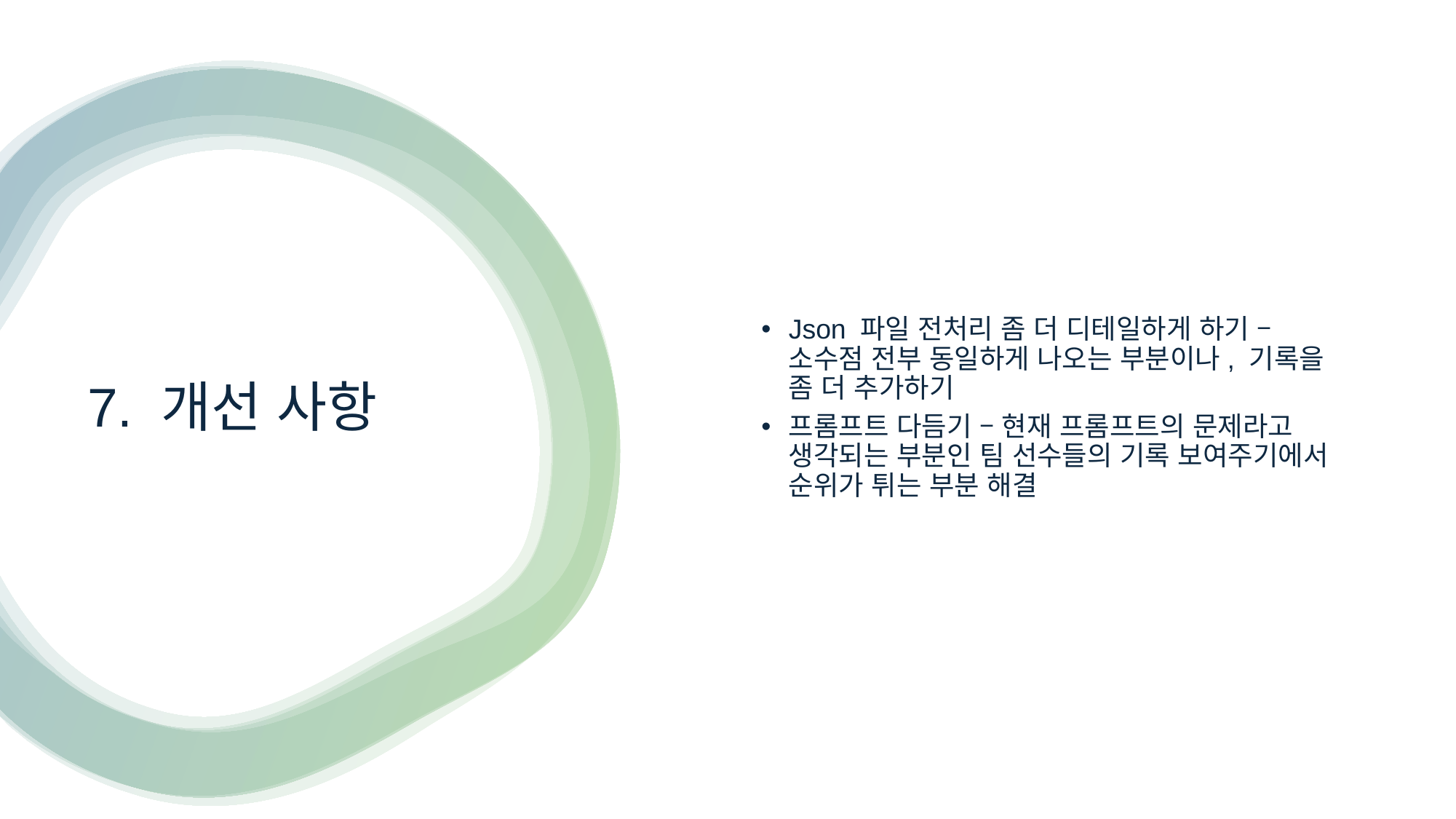

Json 파일 전처리 좀 더 디테일하게 하기 – 소수점 전부 동일하게 나오는 부분이나, 기록을 좀 더 추가하기
프롬프트 다듬기 – 현재 프롬프트의 문제라고 생각되는 부분인 팀 선수들의 기록 보여주기에서 순위가 튀는 부분 해결
# 7. 개선 사항